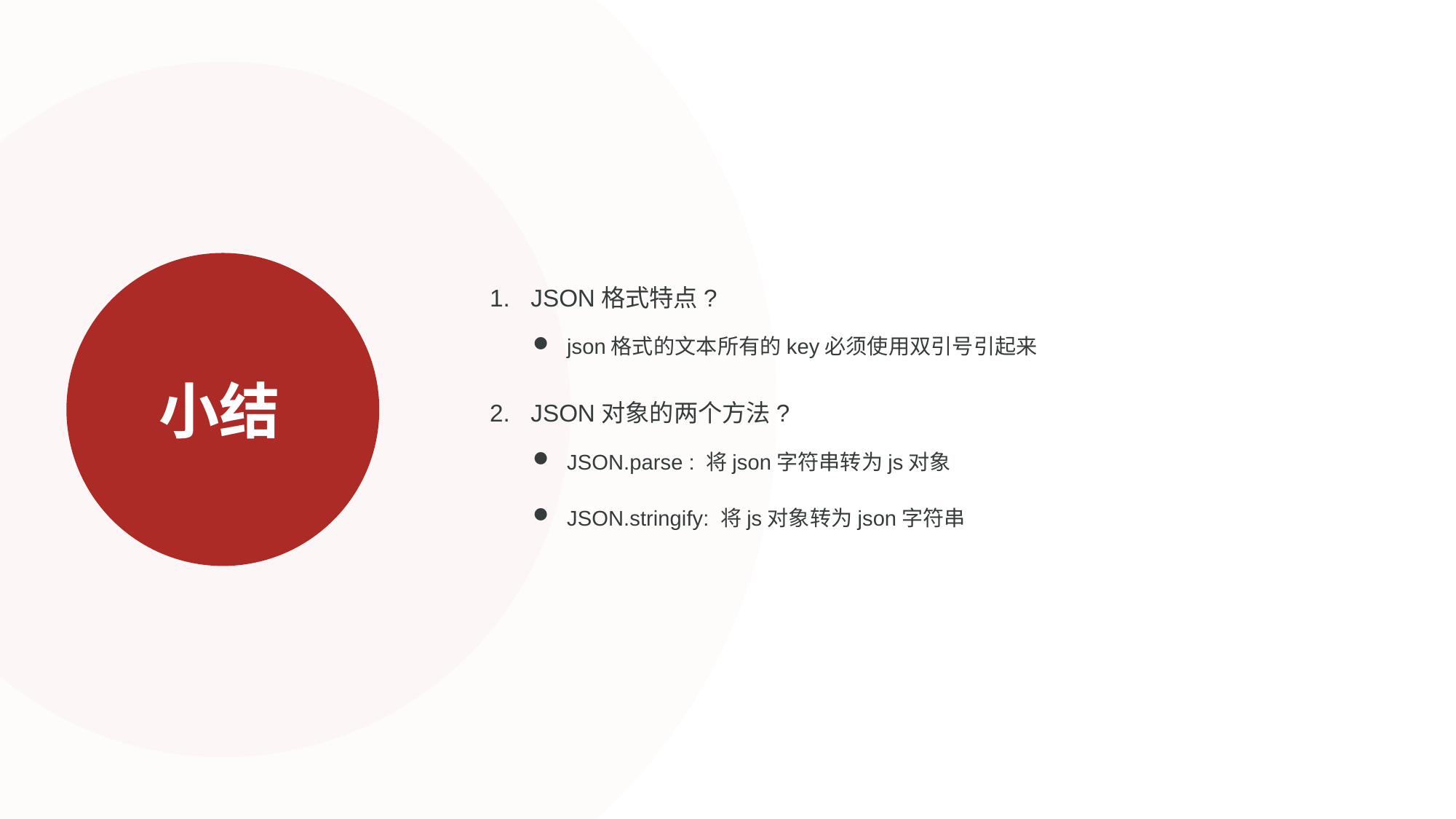

JSON格式特点?
json格式的文本所有的key必须使用双引号引起来
JSON对象的两个方法?
JSON.parse : 将json字符串转为js对象
JSON.stringify: 将js对象转为json字符串